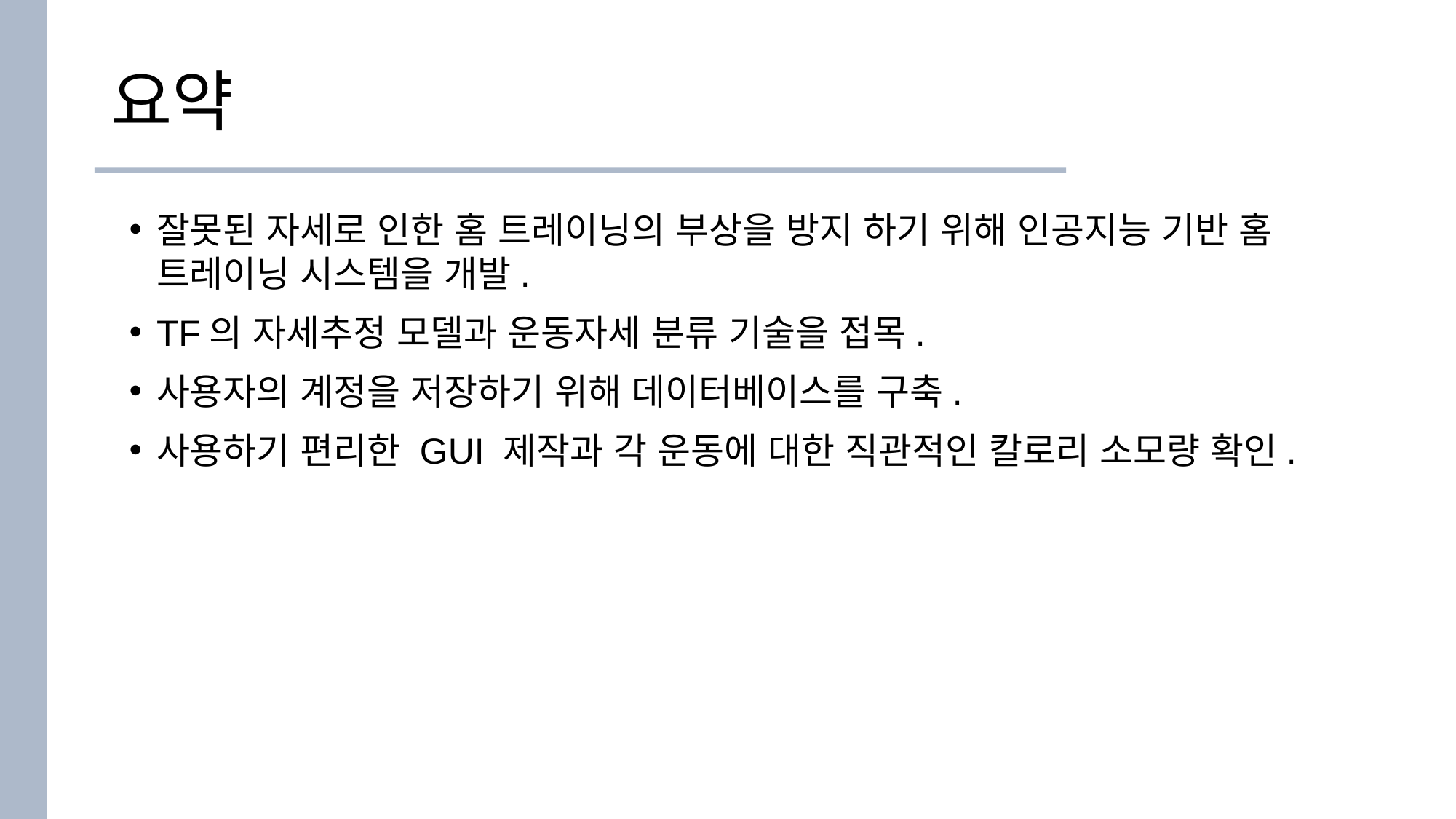

# 요약

잘못된 자세로 인한 홈 트레이닝의 부상을 방지 하기 위해 인공지능 기반 홈 트레이닝 시스템을 개발.
TF의 자세추정 모델과 운동자세 분류 기술을 접목.
사용자의 계정을 저장하기 위해 데이터베이스를 구축.
사용하기 편리한 GUI 제작과 각 운동에 대한 직관적인 칼로리 소모량 확인.